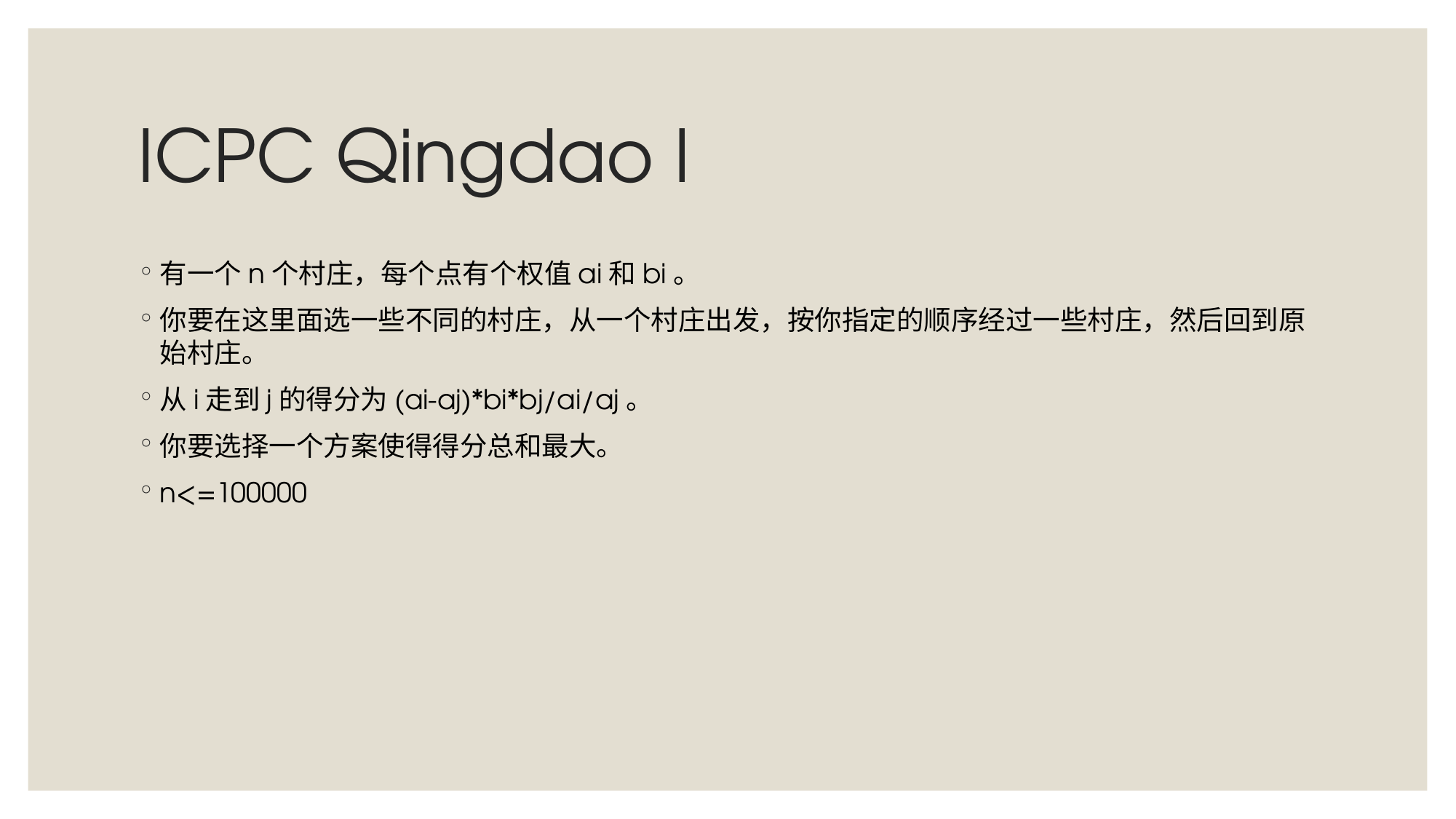

# ICPC Qingdao I
有一个n个村庄，每个点有个权值ai和bi。
你要在这里面选一些不同的村庄，从一个村庄出发，按你指定的顺序经过一些村庄，然后回到原始村庄。
从i走到j的得分为(ai-aj)*bi*bj/ai/aj。
你要选择一个方案使得得分总和最大。
n<=100000